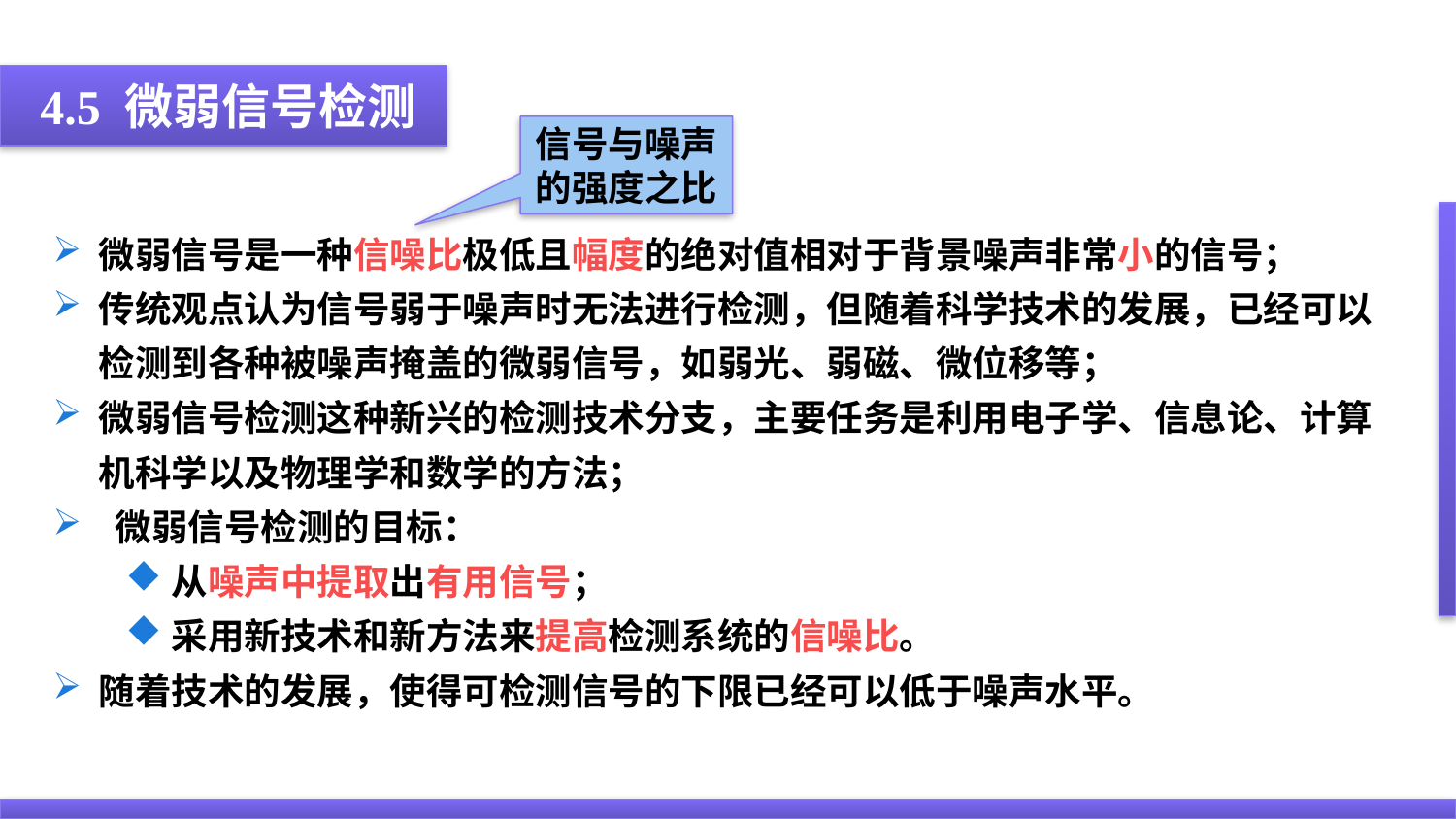

4.5 微弱信号检测
信号与噪声的强度之比
微弱信号是一种信噪比极低且幅度的绝对值相对于背景噪声非常小的信号；
传统观点认为信号弱于噪声时无法进行检测，但随着科学技术的发展，已经可以检测到各种被噪声掩盖的微弱信号，如弱光、弱磁、微位移等；
微弱信号检测这种新兴的检测技术分支，主要任务是利用电子学、信息论、计算机科学以及物理学和数学的方法；
 微弱信号检测的目标：
从噪声中提取出有用信号；
采用新技术和新方法来提高检测系统的信噪比。
随着技术的发展，使得可检测信号的下限已经可以低于噪声水平。